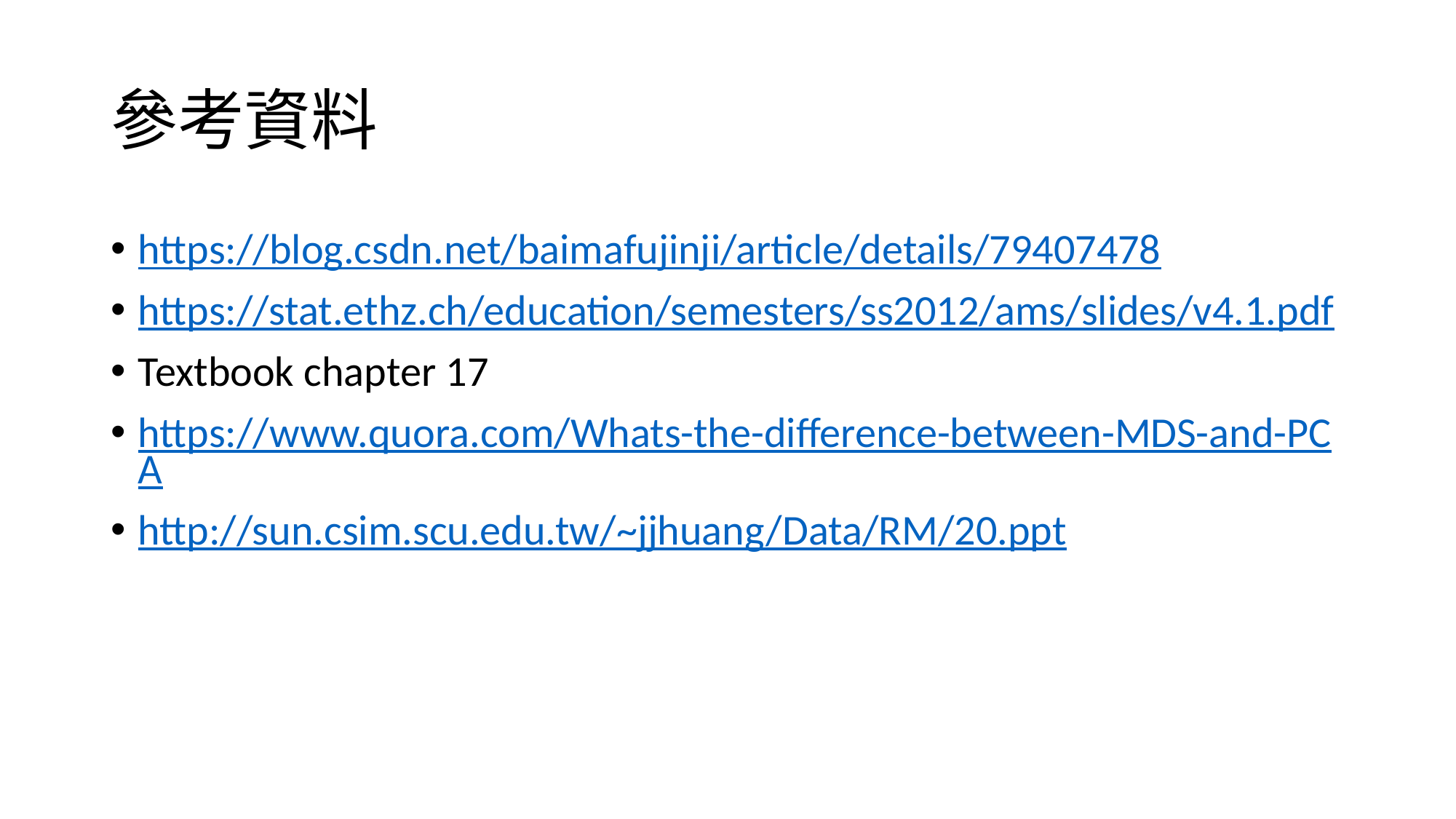

# 參考資料
https://blog.csdn.net/baimafujinji/article/details/79407478
https://stat.ethz.ch/education/semesters/ss2012/ams/slides/v4.1.pdf
Textbook chapter 17
https://www.quora.com/Whats-the-difference-between-MDS-and-PCA
http://sun.csim.scu.edu.tw/~jjhuang/Data/RM/20.ppt